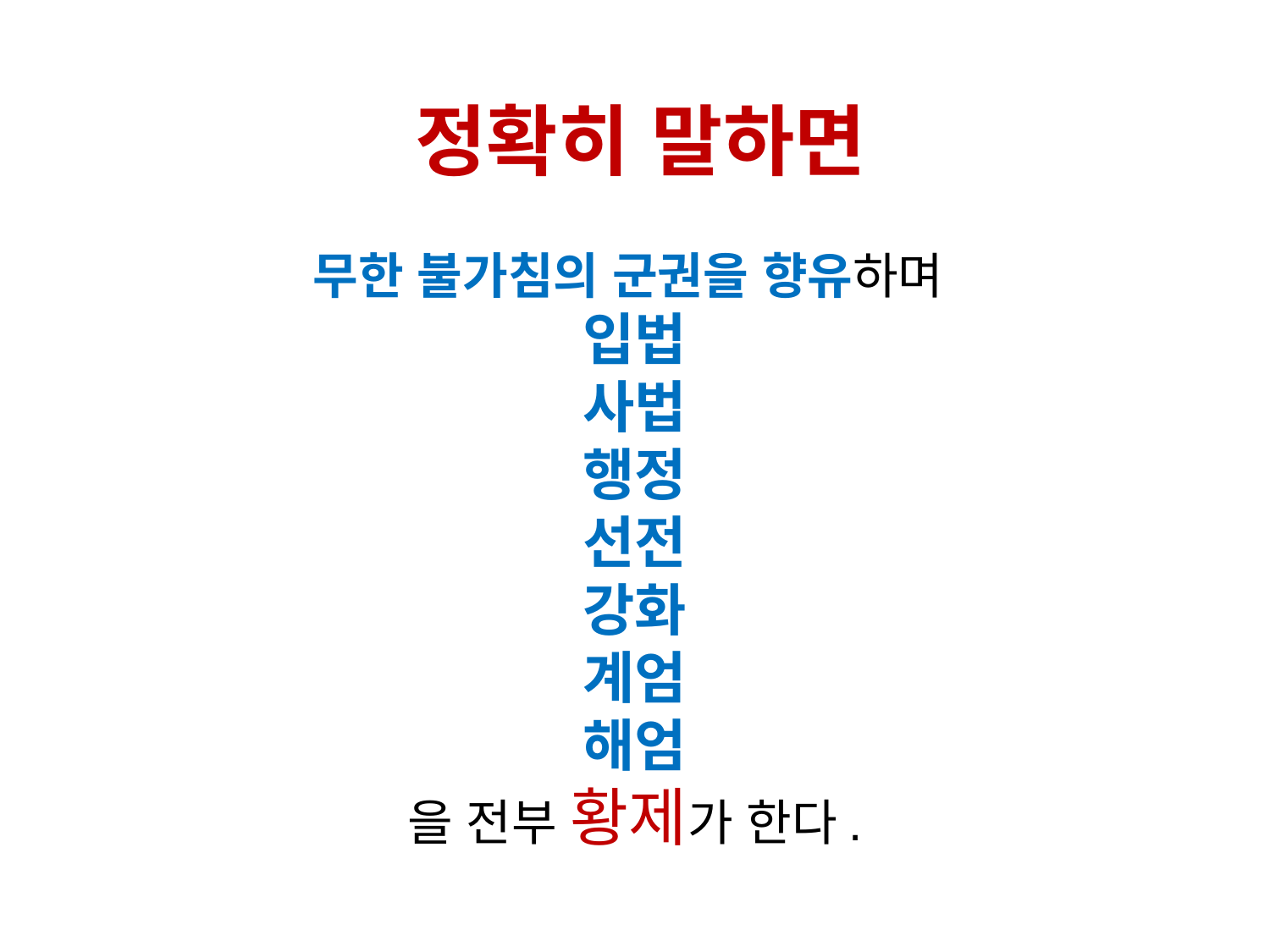

정확히 말하면

무한 불가침의 군권을 향유하며
입법
사법
행정
선전
강화
계엄
해엄
을 전부 황제가 한다.